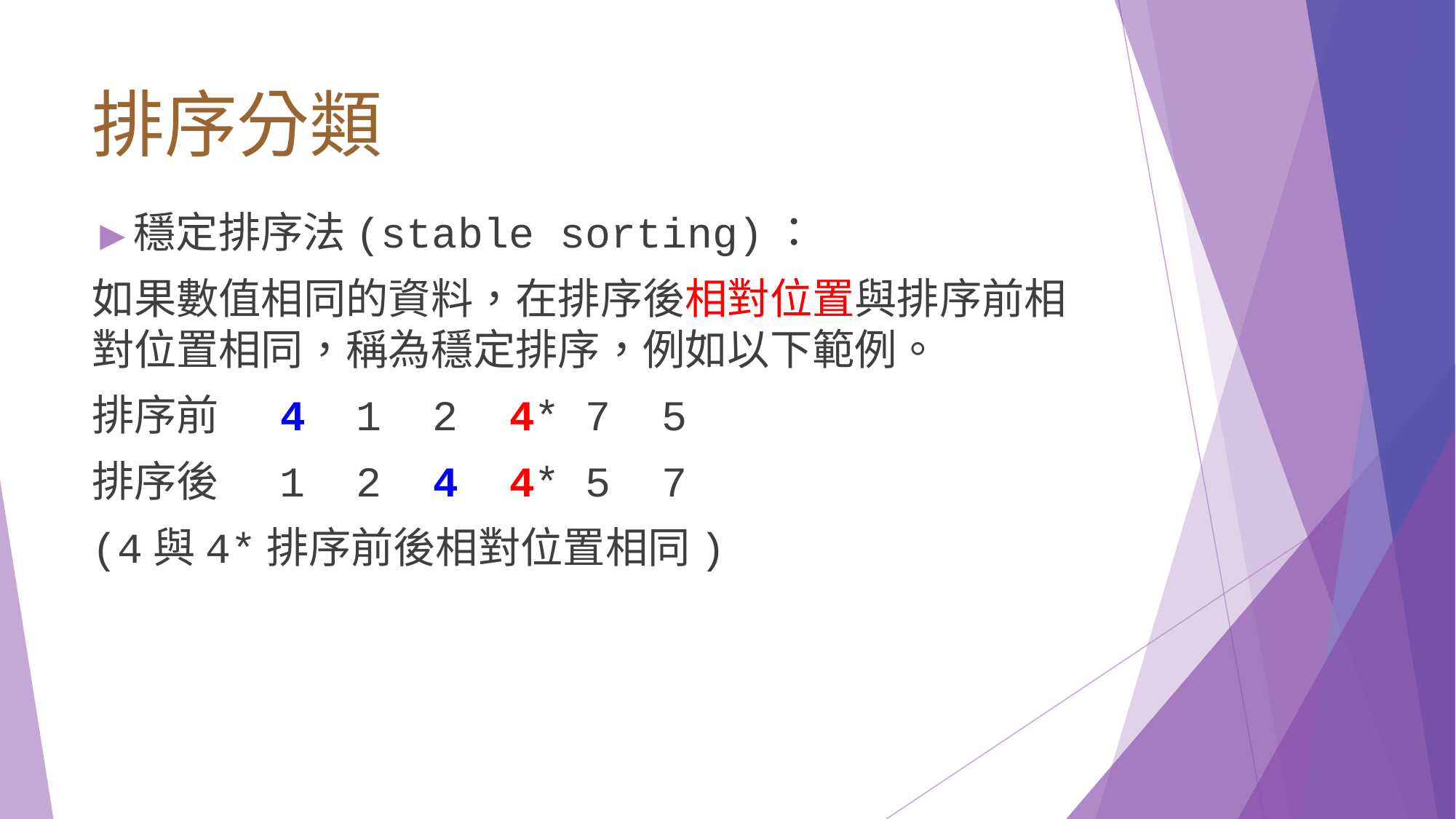

# 排序分類
穩定排序法(stable sorting)：
如果數值相同的資料，在排序後相對位置與排序前相對位置相同，稱為穩定排序，例如以下範例。
排序前  4  1  2  4* 7  5
排序後  1  2  4  4* 5  7
(4與4*排序前後相對位置相同)